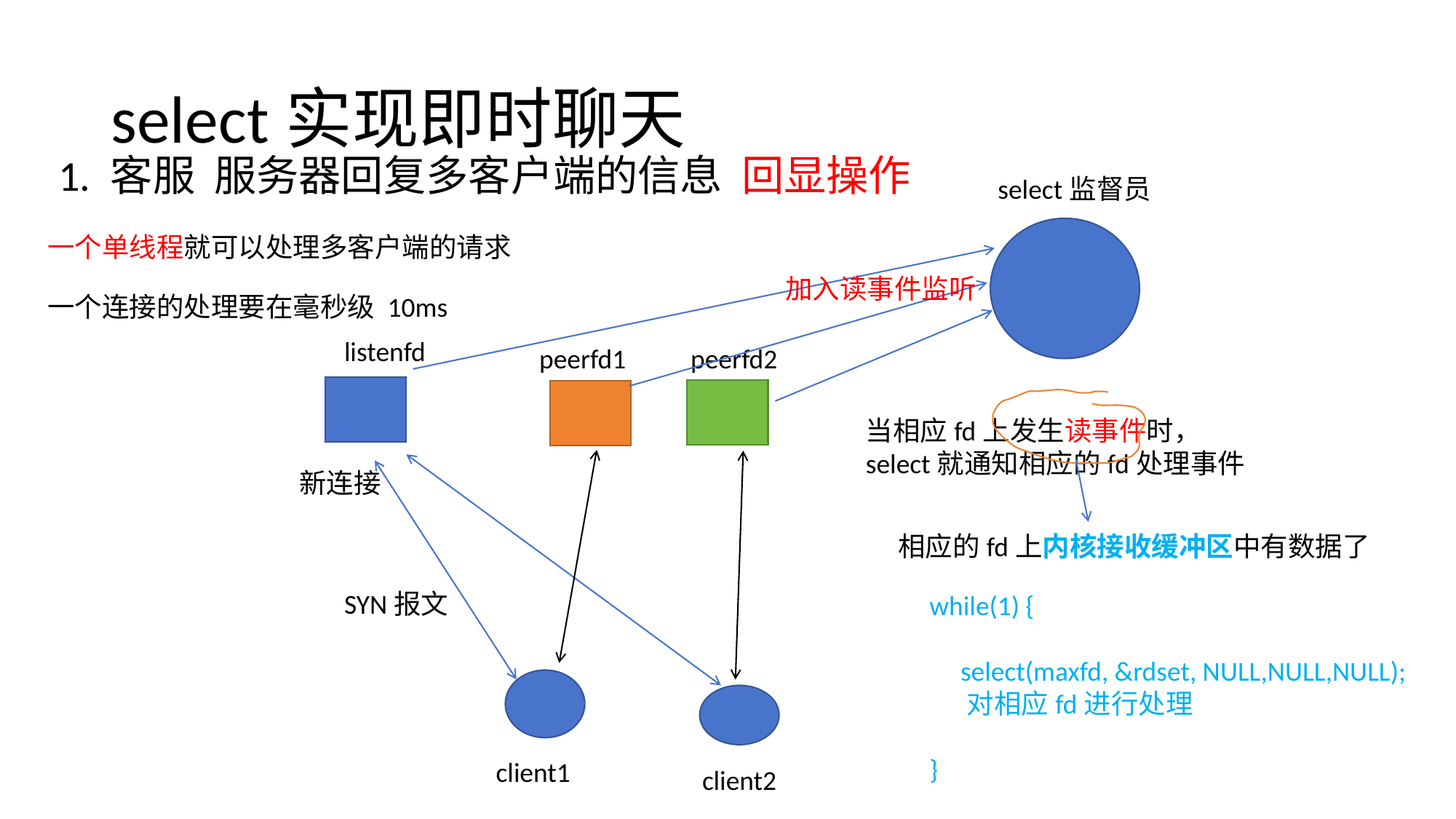

# select实现即时聊天
1. 客服  服务器回复多客户端的信息  回显操作
select监督员

一个单线程就可以处理多客户端的请求
加入读事件监听
一个连接的处理要在毫秒级 10ms
listenfd
peerfd1
peerfd2

当相应fd上发生读事件时，
select就通知相应的fd处理事件
新连接
相应的fd上内核接收缓冲区中有数据了
SYN报文
while(1) {

     select(maxfd, &rdset, NULL,NULL,NULL);
     对相应fd进行处理

}

client1
client2